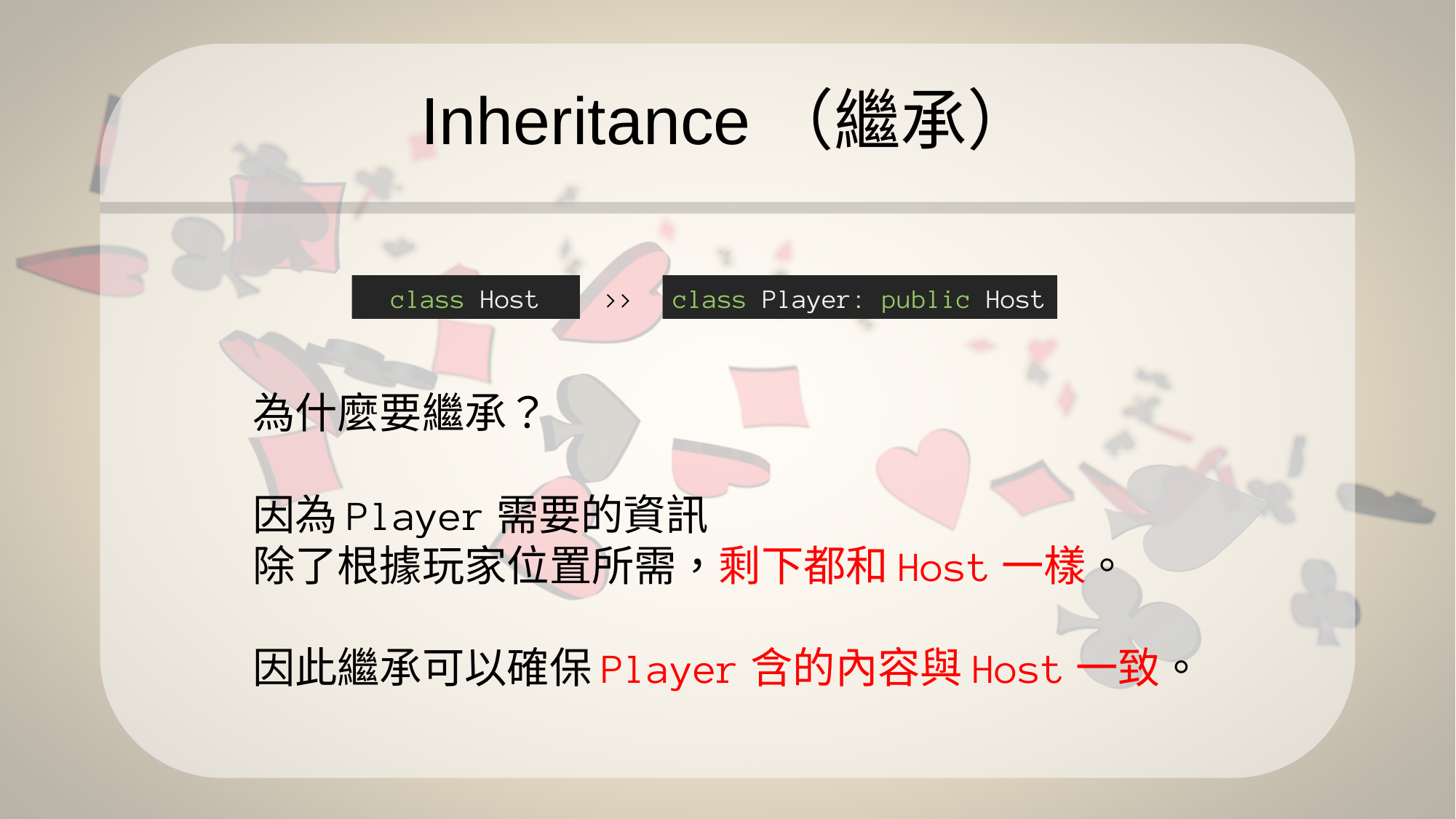

# Inheritance（繼承）
class Host
>>
class Player: public Host
為什麼要繼承？

因為Player需要的資訊
除了根據玩家位置所需，剩下都和Host一樣。

因此繼承可以確保Player含的內容與Host一致。